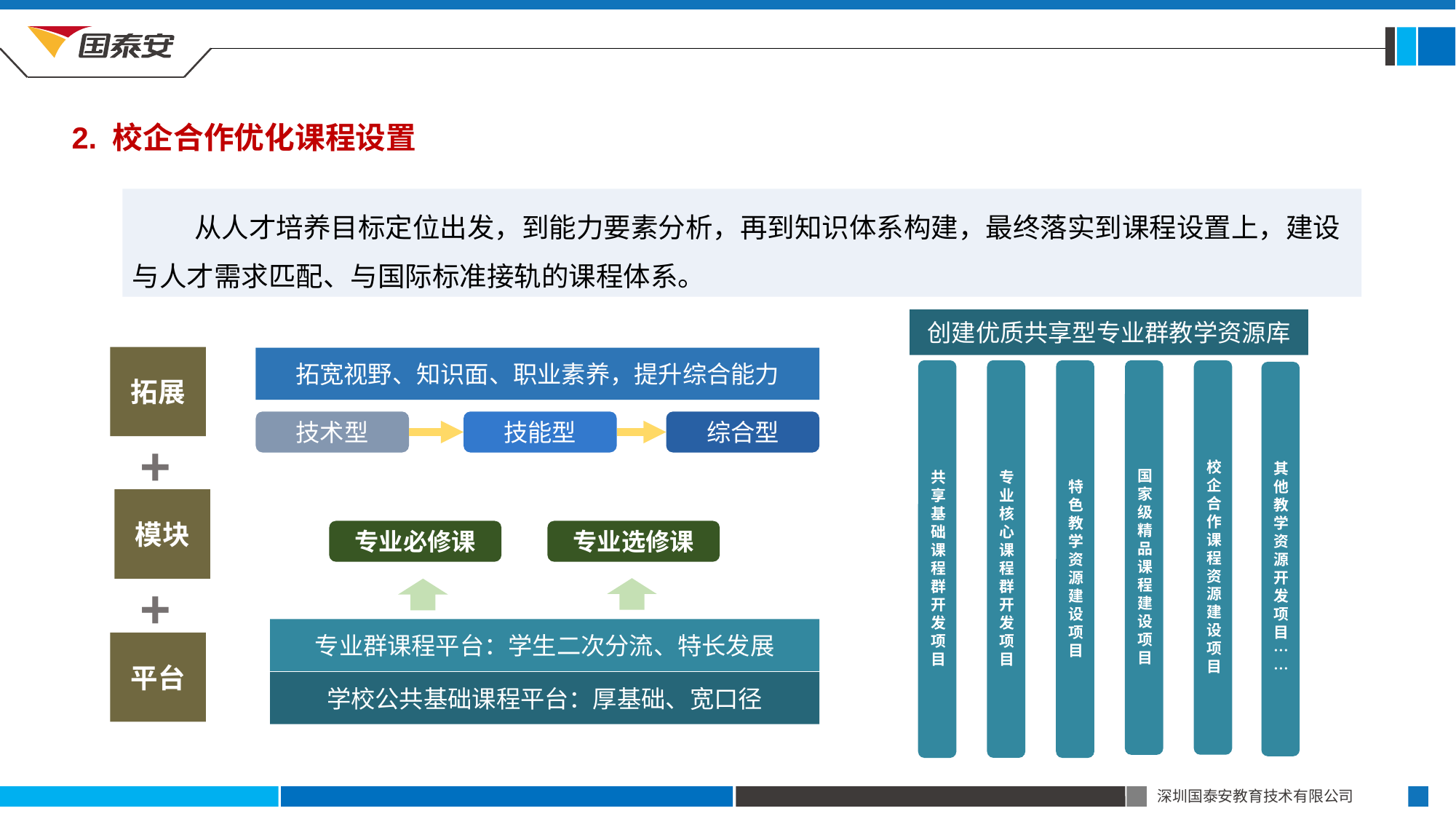

2. 校企合作优化课程设置
         从人才培养目标定位出发，到能力要素分析，再到知识体系构建，最终落实到课程设置上，建设与人才需求匹配、与国际标准接轨的课程体系。
创建优质共享型专业群教学资源库
拓展
拓宽视野、知识面、职业素养，提升综合能力
技术型
技能型
综合型
+
模块
专业必修课
专业选修课

专业群课程平台：学生二次分流、特长发展
学校公共基础课程平台：厚基础、宽口径
+
平台
  国家级精品课程建设项目
  特色教学资源建设项目
  共享基础课程群开发项目
  校企合作课程资源建设项目
  专业核心课程群开发项目
  其他教学资源开发项目……